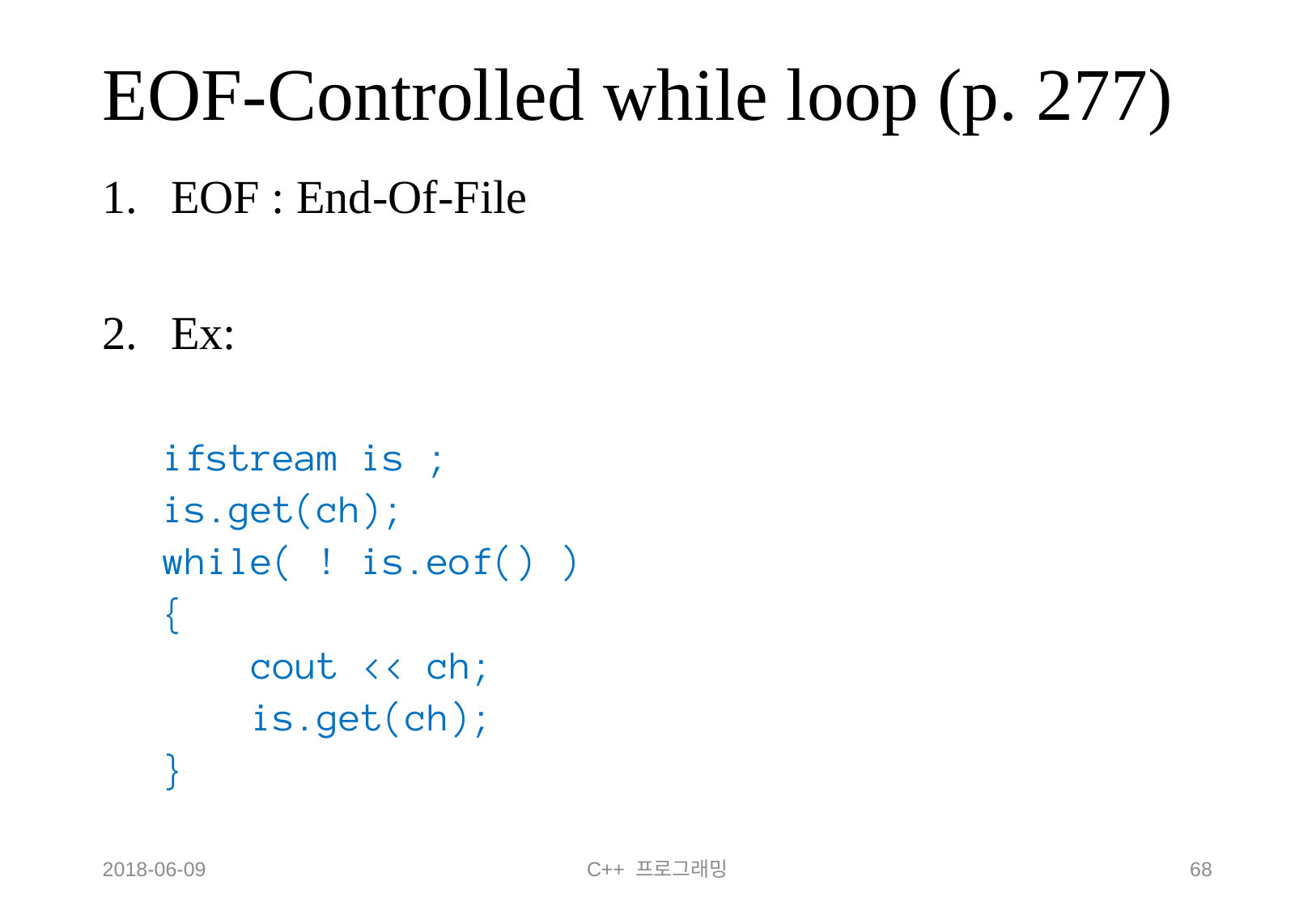

# EOF-Controlled while loop (p. 277)
EOF : End-Of-File

Ex:

ifstream is ;
is.get(ch);
while( ! is.eof() )
{
    cout << ch;
    is.get(ch);
}
2018-06-09
C++ 프로그래밍
68